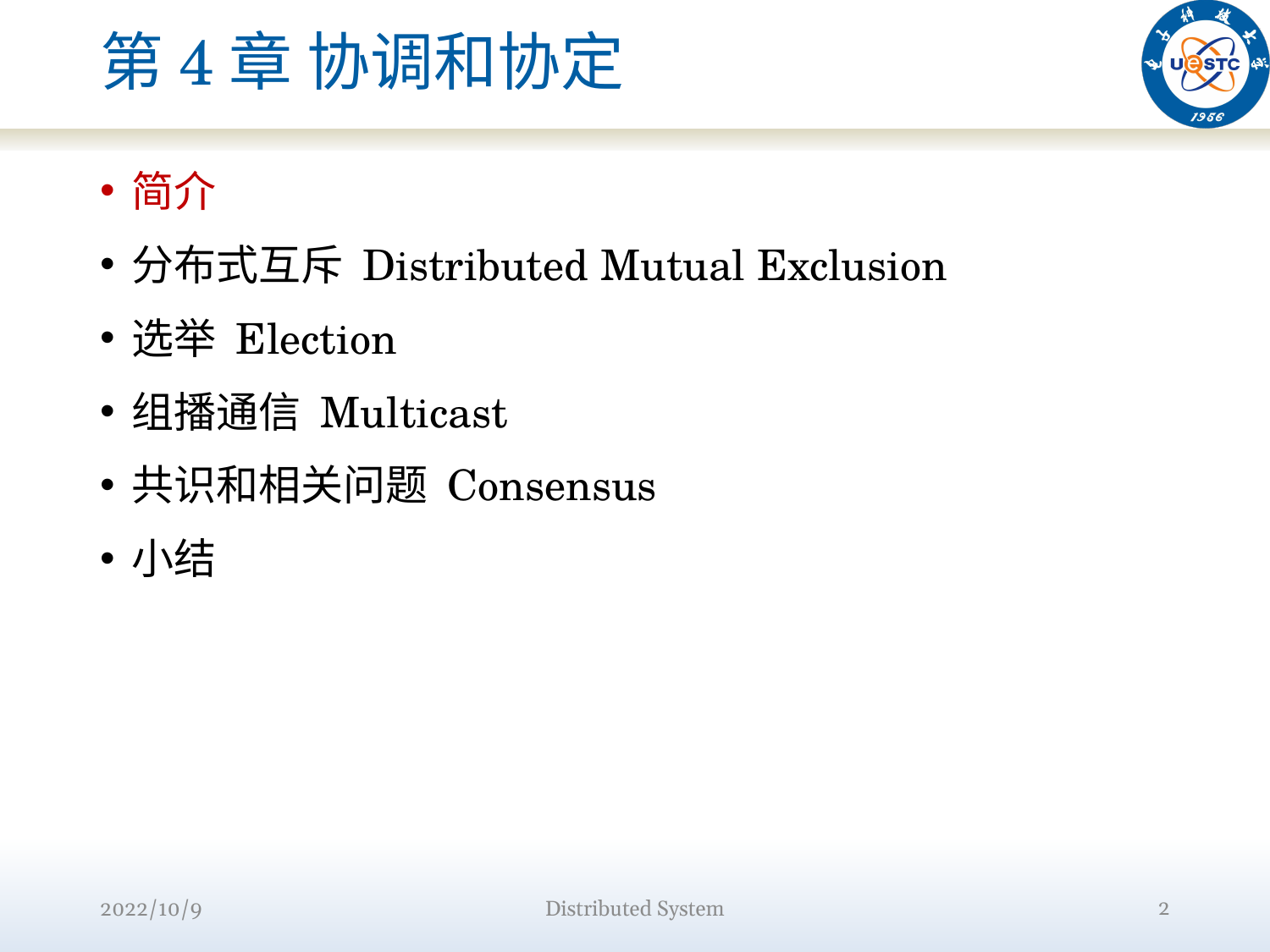

# 第4章 协调和协定
简介
分布式互斥 Distributed Mutual Exclusion
选举 Election
组播通信 Multicast
共识和相关问题 Consensus
小结
2022/10/9
Distributed System
2